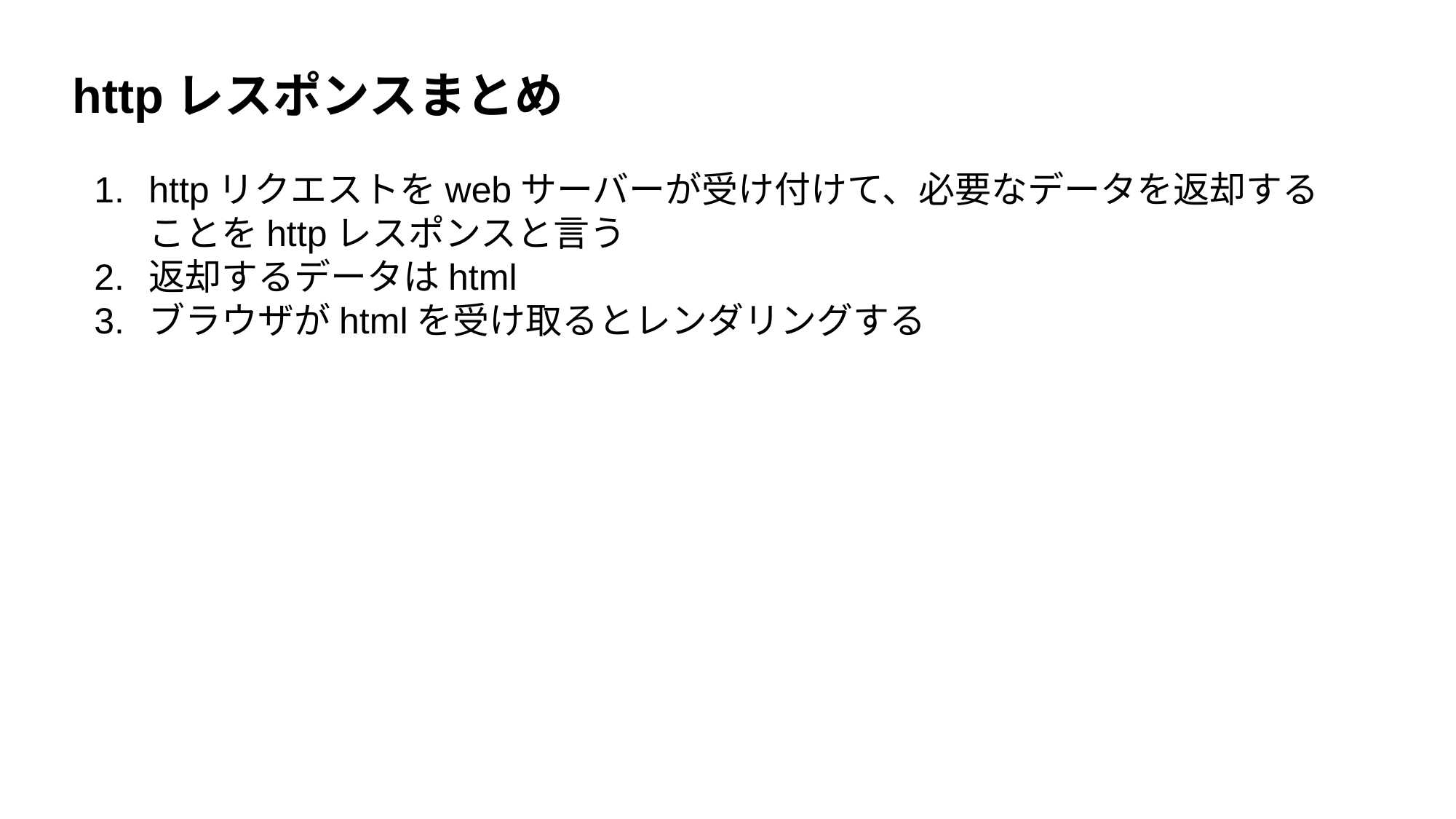

httpレスポンスまとめ
httpリクエストをwebサーバーが受け付けて、必要なデータを返却することをhttpレスポンスと言う
返却するデータはhtml
ブラウザがhtmlを受け取るとレンダリングする